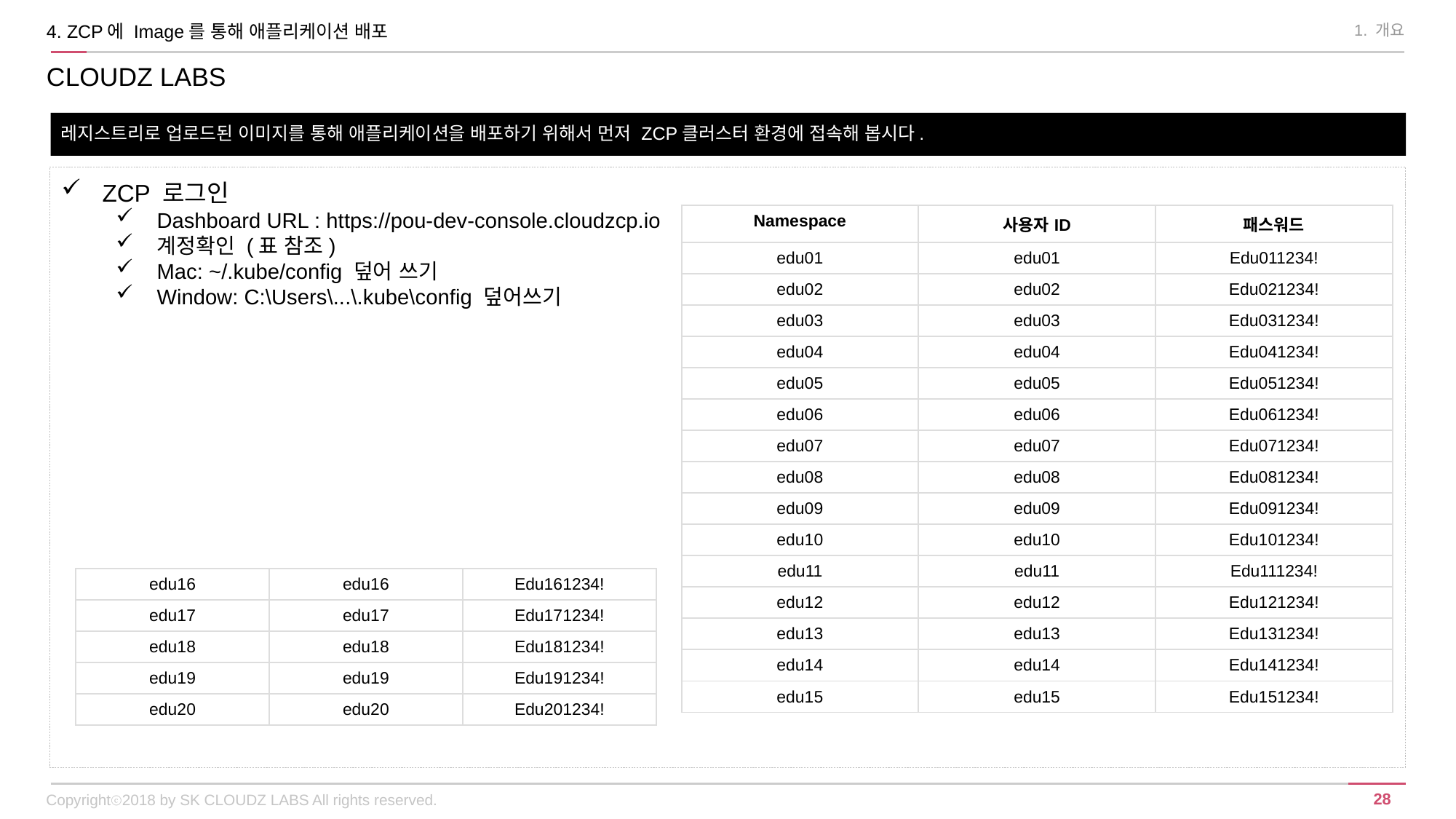

4. ZCP에 Image를 통해 애플리케이션 배포
1. 개요
CLOUDZ LABS
레지스트리로 업로드된 이미지를 통해 애플리케이션을 배포하기 위해서 먼저 ZCP클러스터 환경에 접속해 봅시다.
ZCP 로그인
Dashboard URL : https://pou-dev-console.cloudzcp.io
계정확인 (표 참조)
Mac: ~/.kube/config 덮어 쓰기
Window: C:\Users\...\.kube\config 덮어쓰기
| Namespace | 사용자ID | 패스워드 |
| --- | --- | --- |
| edu01 | edu01 | Edu011234! |
| edu02 | edu02 | Edu021234! |
| edu03 | edu03 | Edu031234! |
| edu04 | edu04 | Edu041234! |
| edu05 | edu05 | Edu051234! |
| edu06 | edu06 | Edu061234! |
| edu07 | edu07 | Edu071234! |
| edu08 | edu08 | Edu081234! |
| edu09 | edu09 | Edu091234! |
| edu10 | edu10 | Edu101234! |
| edu11 | edu11 | Edu111234! |
| edu12 | edu12 | Edu121234! |
| edu13 | edu13 | Edu131234! |
| edu14 | edu14 | Edu141234! |
| edu15 | edu15 | Edu151234! |
| edu16 | edu16 | Edu161234! |
| --- | --- | --- |
| edu17 | edu17 | Edu171234! |
| edu18 | edu18 | Edu181234! |
| edu19 | edu19 | Edu191234! |
| edu20 | edu20 | Edu201234! |
Copyrightⓒ2018 by SK CLOUDZ LABS All rights reserved.